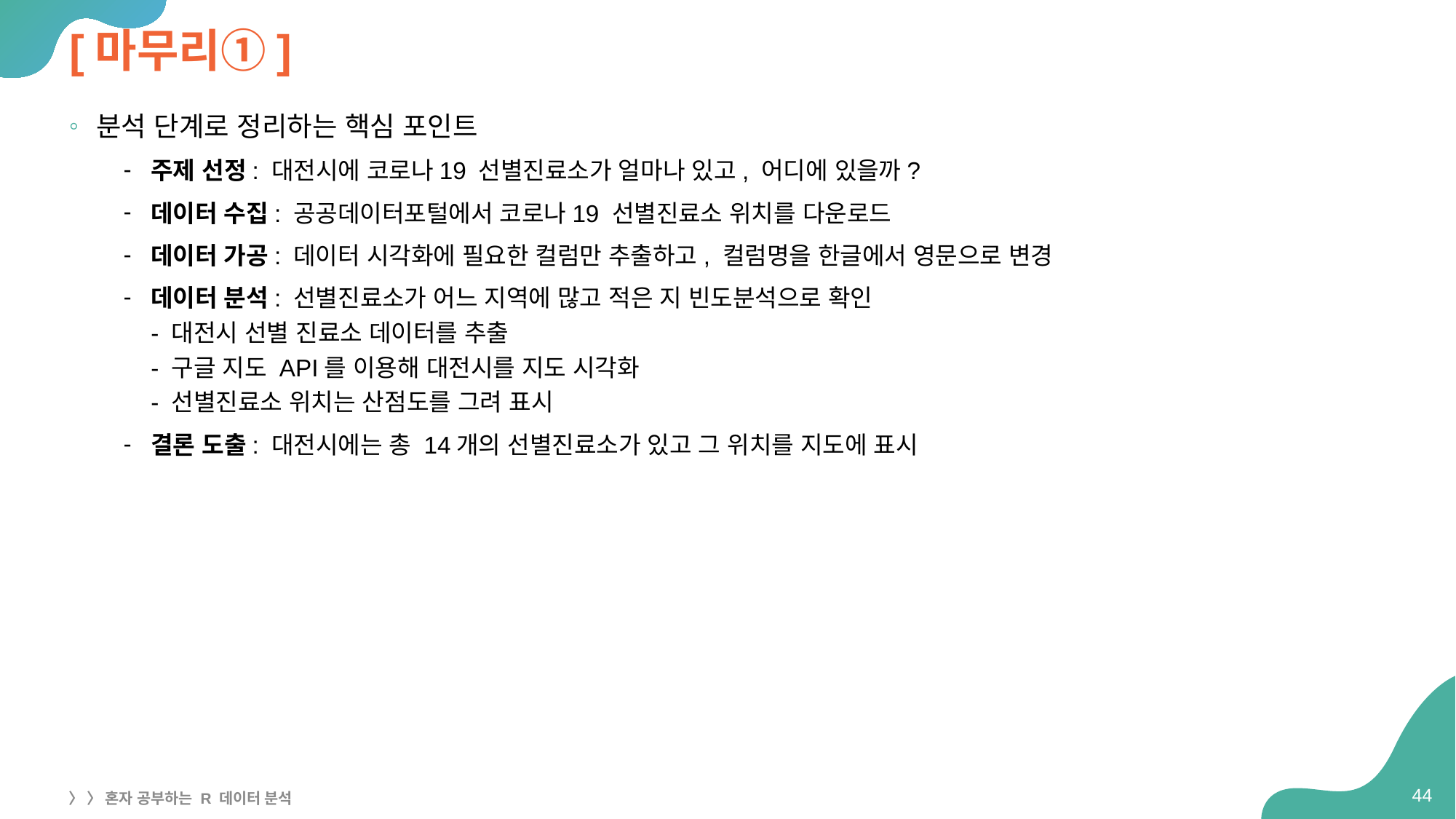

# [마무리①]
분석 단계로 정리하는 핵심 포인트
주제 선정: 대전시에 코로나19 선별진료소가 얼마나 있고, 어디에 있을까?
데이터 수집: 공공데이터포털에서 코로나19 선별진료소 위치를 다운로드
데이터 가공: 데이터 시각화에 필요한 컬럼만 추출하고, 컬럼명을 한글에서 영문으로 변경
데이터 분석: 선별진료소가 어느 지역에 많고 적은 지 빈도분석으로 확인
- 대전시 선별 진료소 데이터를 추출
- 구글 지도 API를 이용해 대전시를 지도 시각화
- 선별진료소 위치는 산점도를 그려 표시
결론 도출: 대전시에는 총 14개의 선별진료소가 있고 그 위치를 지도에 표시
44
〉 〉 혼자 공부하는 R 데이터 분석